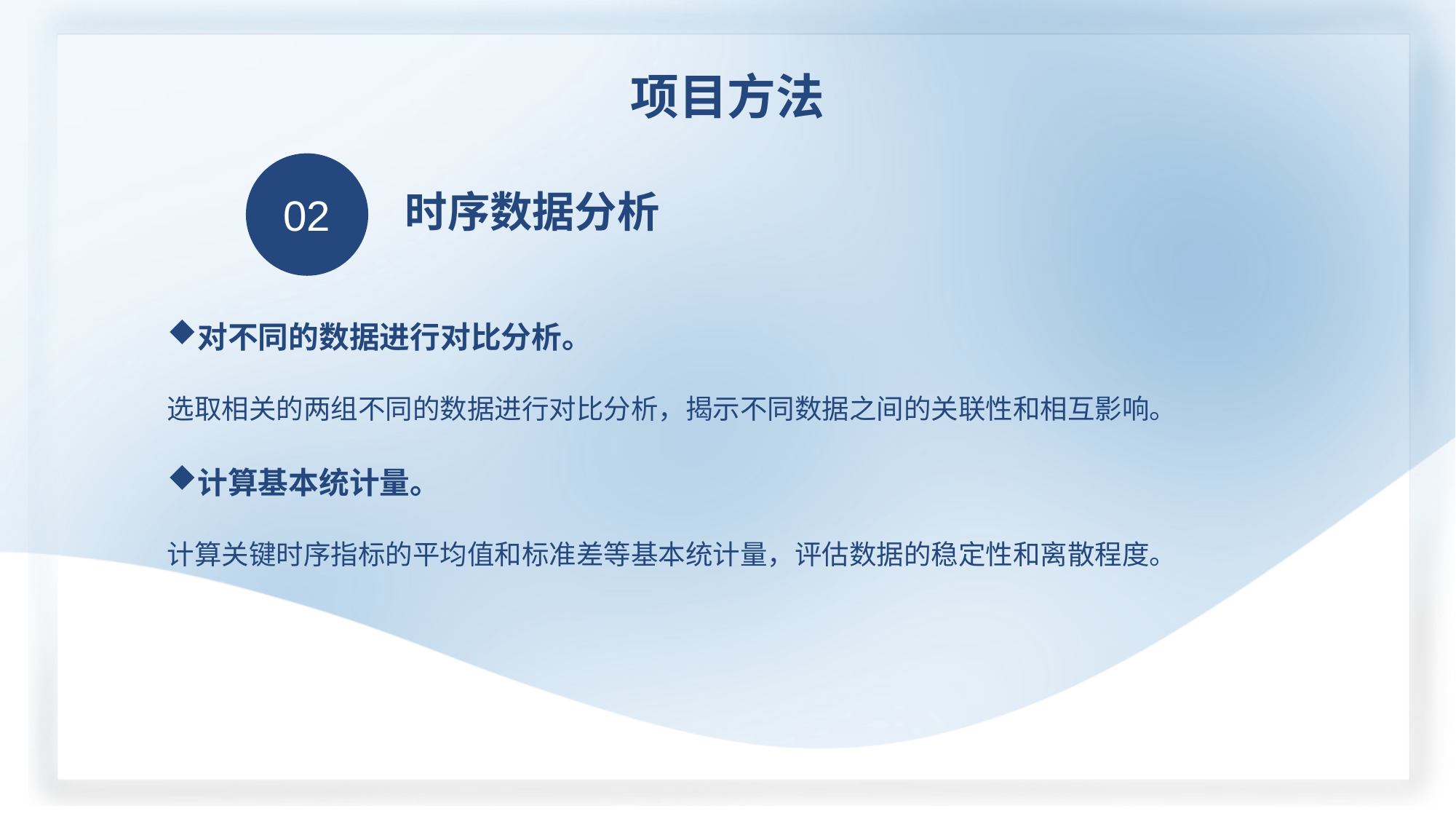

项目方法
02
时序数据分析
对不同的数据进行对比分析。
选取相关的两组不同的数据进行对比分析，揭示不同数据之间的关联性和相互影响。
计算基本统计量。
计算关键时序指标的平均值和标准差等基本统计量，评估数据的稳定性和离散程度。